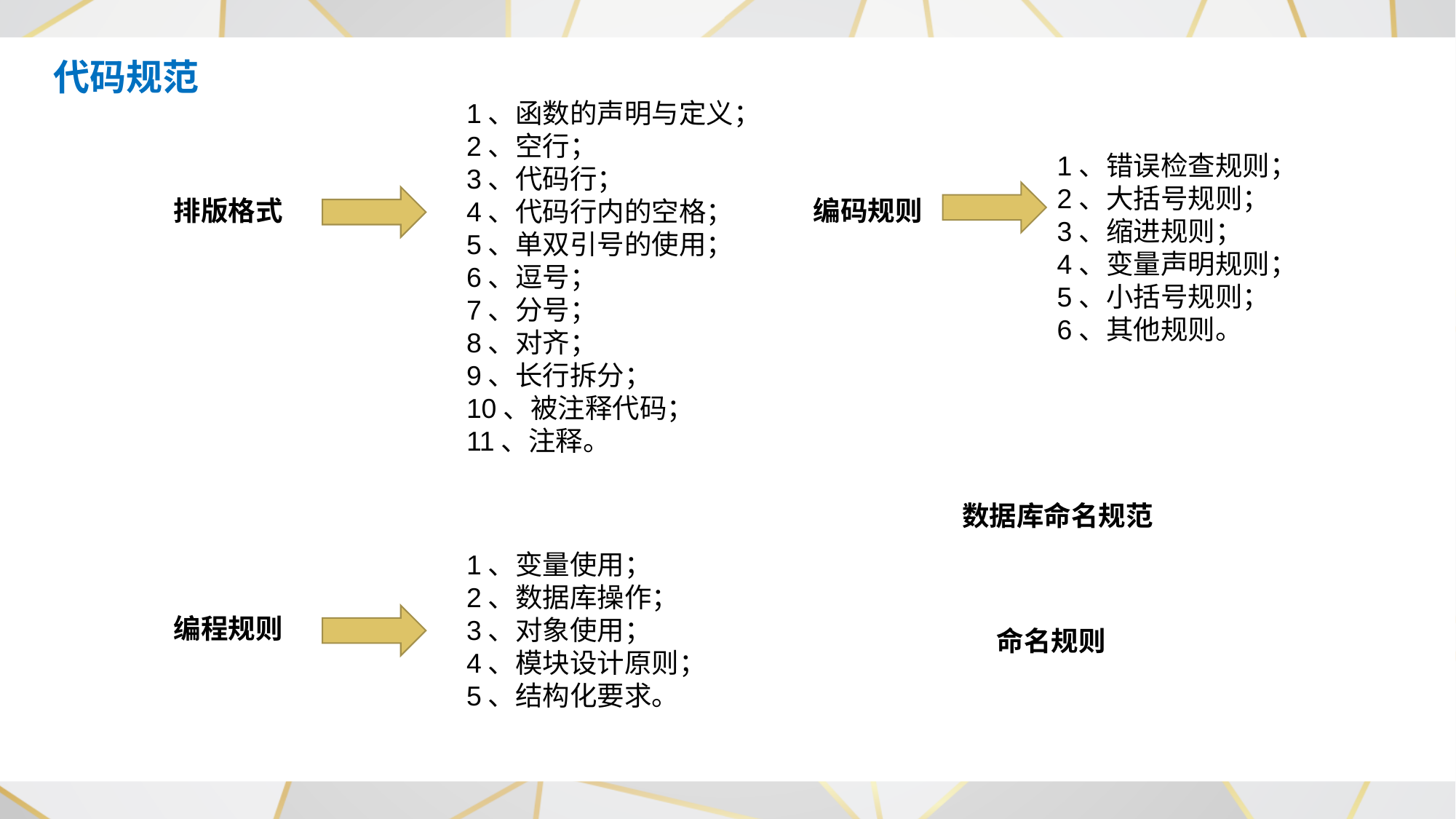

代码规范
1、函数的声明与定义；
2、空行；
3、代码行；
4、代码行内的空格；
5、单双引号的使用；
6、逗号；
7、分号；
8、对齐；
9、长行拆分；
10、被注释代码；
11、注释。
1、错误检查规则；
2、大括号规则；
3、缩进规则；
4、变量声明规则；
5、小括号规则；
6、其他规则。

排版格式
编码规则
数据库命名规范
1、变量使用；
2、数据库操作；
3、对象使用；
4、模块设计原则；
5、结构化要求。

编程规则
命名规则